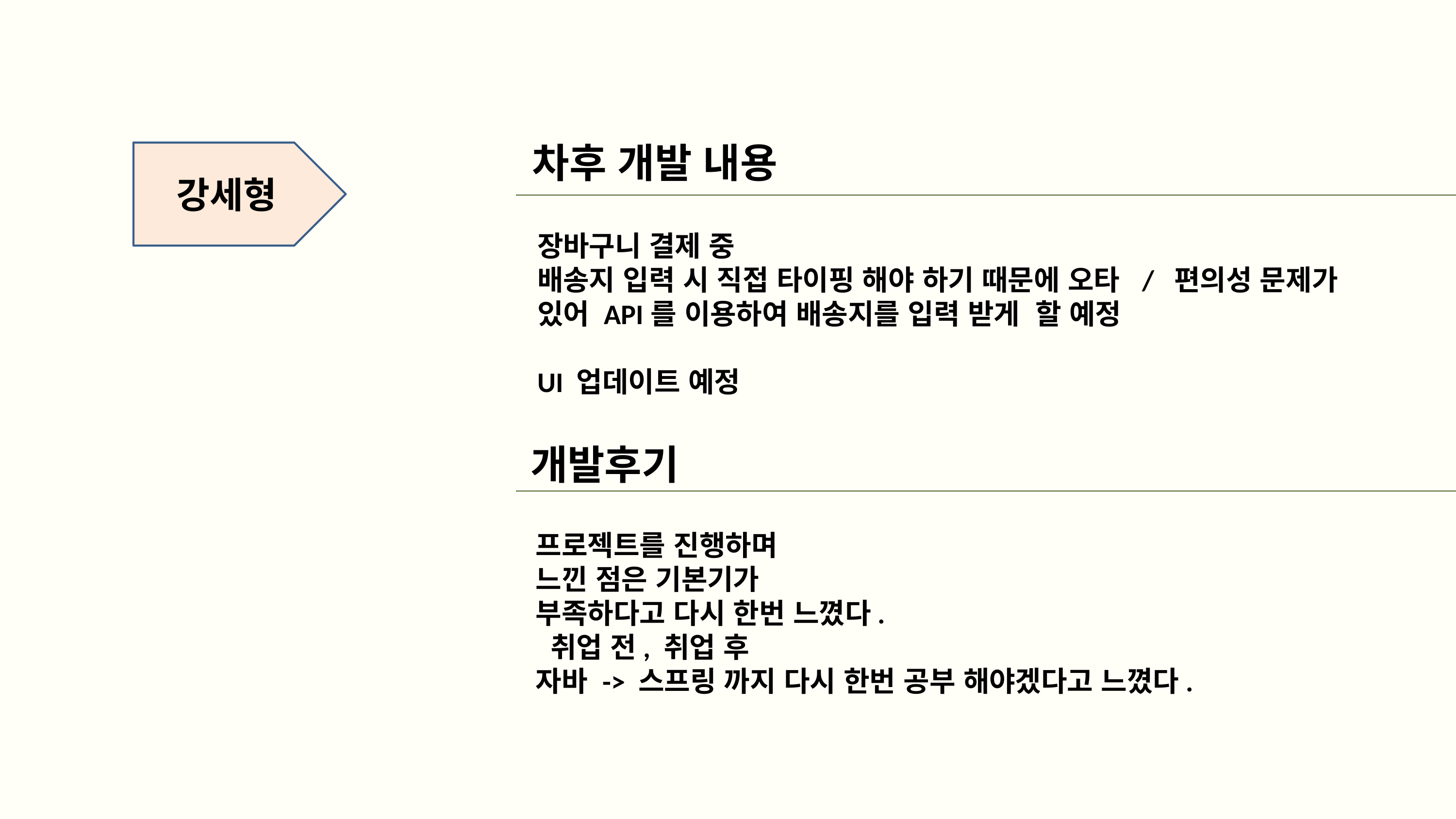

차후 개발 내용
강세형
장바구니 결제 중
배송지 입력 시 직접 타이핑 해야 하기 때문에 오타  /  편의성 문제가
있어 API를 이용하여 배송지를 입력 받게  할 예정

UI 업데이트 예정

개발후기

프로젝트를 진행하며
느낀 점은 기본기가
부족하다고 다시 한번 느꼈다.
 취업 전, 취업 후
자바 -> 스프링 까지 다시 한번 공부 해야겠다고 느꼈다.